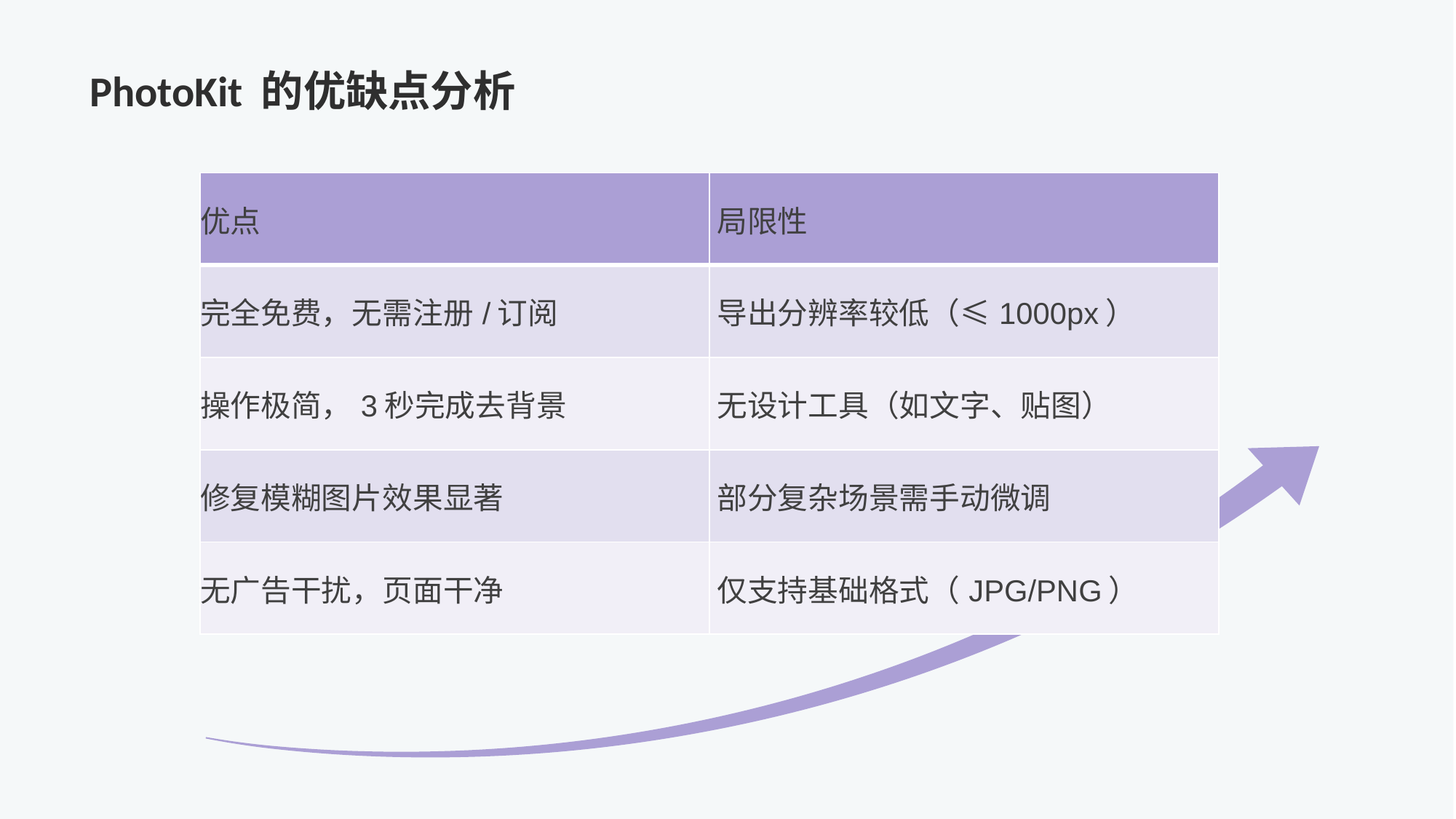

# PhotoKit 的优缺点分析
| 优点 | 局限性 |
| --- | --- |
| 完全免费，无需注册/订阅 | 导出分辨率较低（≤1000px） |
| 操作极简，3秒完成去背景 | 无设计工具（如文字、贴图） |
| 修复模糊图片效果显著 | 部分复杂场景需手动微调 |
| 无广告干扰，页面干净 | 仅支持基础格式（JPG/PNG） |